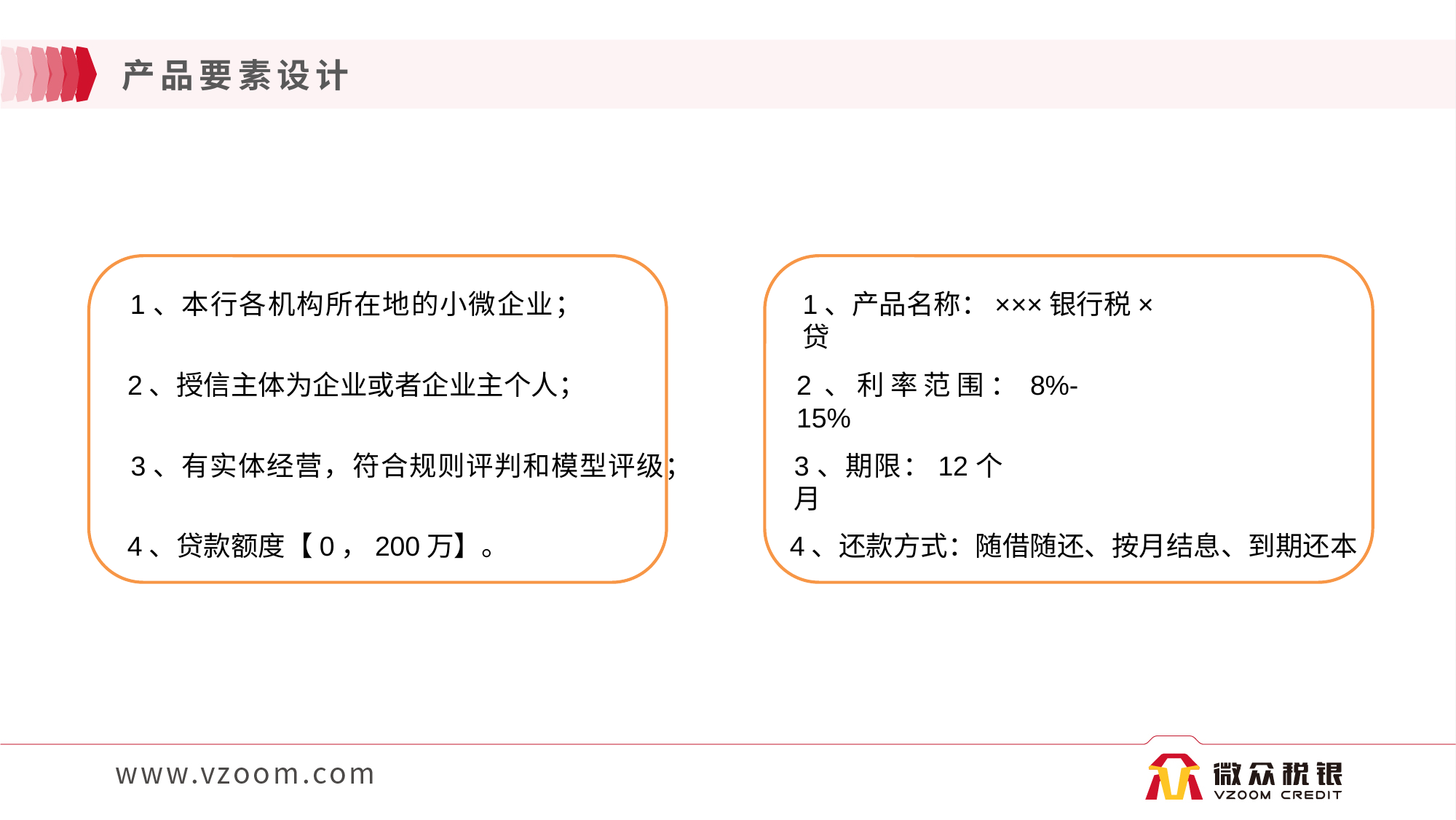

# 产品要素设计

1、本行各机构所在地的小微企业；
1、产品名称：×××银行税×贷
2、授信主体为企业或者企业主个人；
2、利率范围：8%-15%
3、有实体经营，符合规则评判和模型评级；
3、期限：12个月
4、贷款额度【0，200万】。
4、还款方式：随借随还、按月结息、到期还本